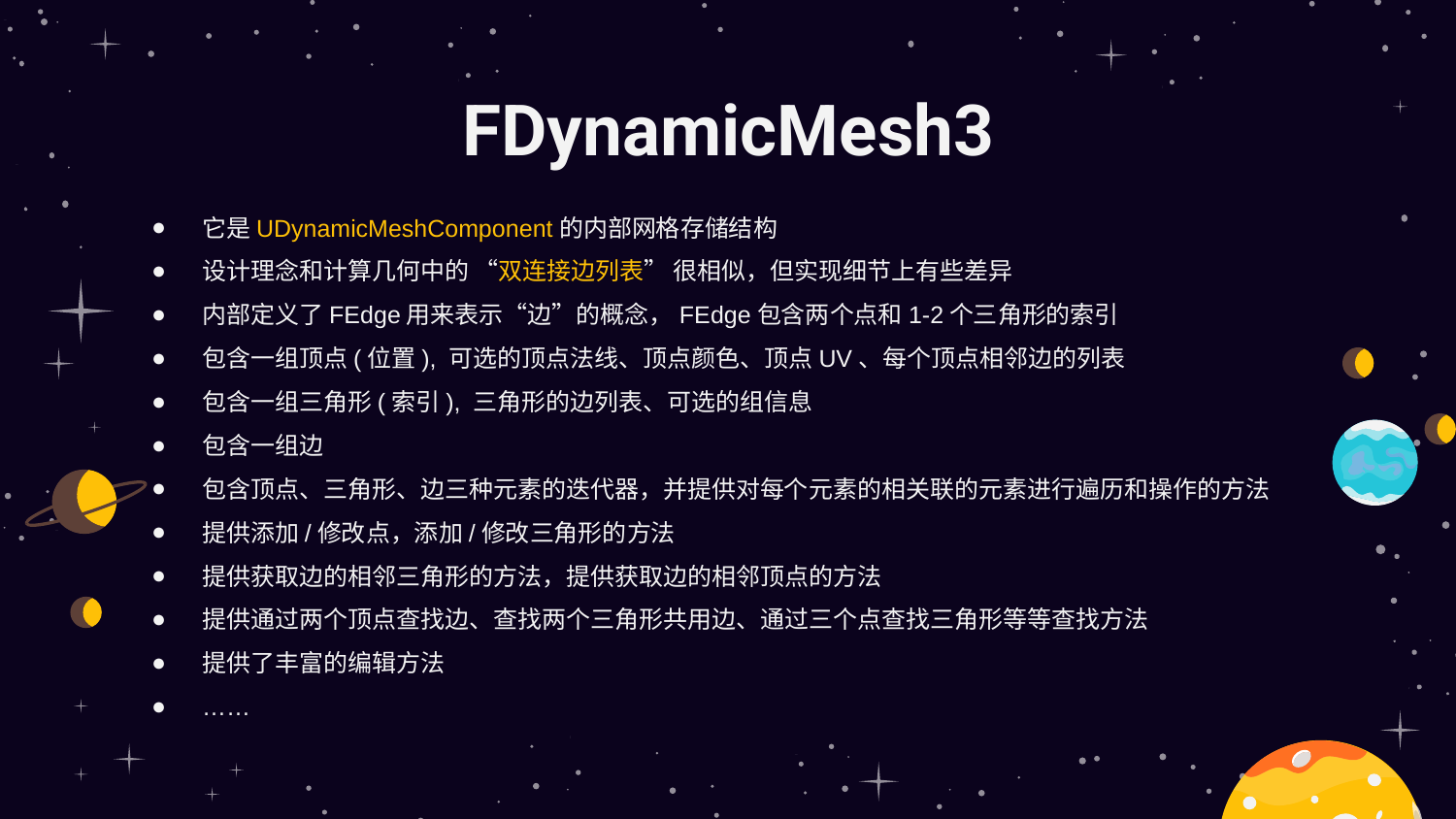

# FDynamicMesh3
它是UDynamicMeshComponent的内部网格存储结构
设计理念和计算几何中的 “双连接边列表” 很相似，但实现细节上有些差异
内部定义了FEdge用来表示“边”的概念，FEdge包含两个点和1-2个三角形的索引
包含一组顶点(位置), 可选的顶点法线、顶点颜色、顶点UV、每个顶点相邻边的列表
包含一组三角形(索引), 三角形的边列表、可选的组信息
包含一组边
包含顶点、三角形、边三种元素的迭代器，并提供对每个元素的相关联的元素进行遍历和操作的方法
提供添加/修改点，添加/修改三角形的方法
提供获取边的相邻三角形的方法，提供获取边的相邻顶点的方法
提供通过两个顶点查找边、查找两个三角形共用边、通过三个点查找三角形等等查找方法
提供了丰富的编辑方法
……